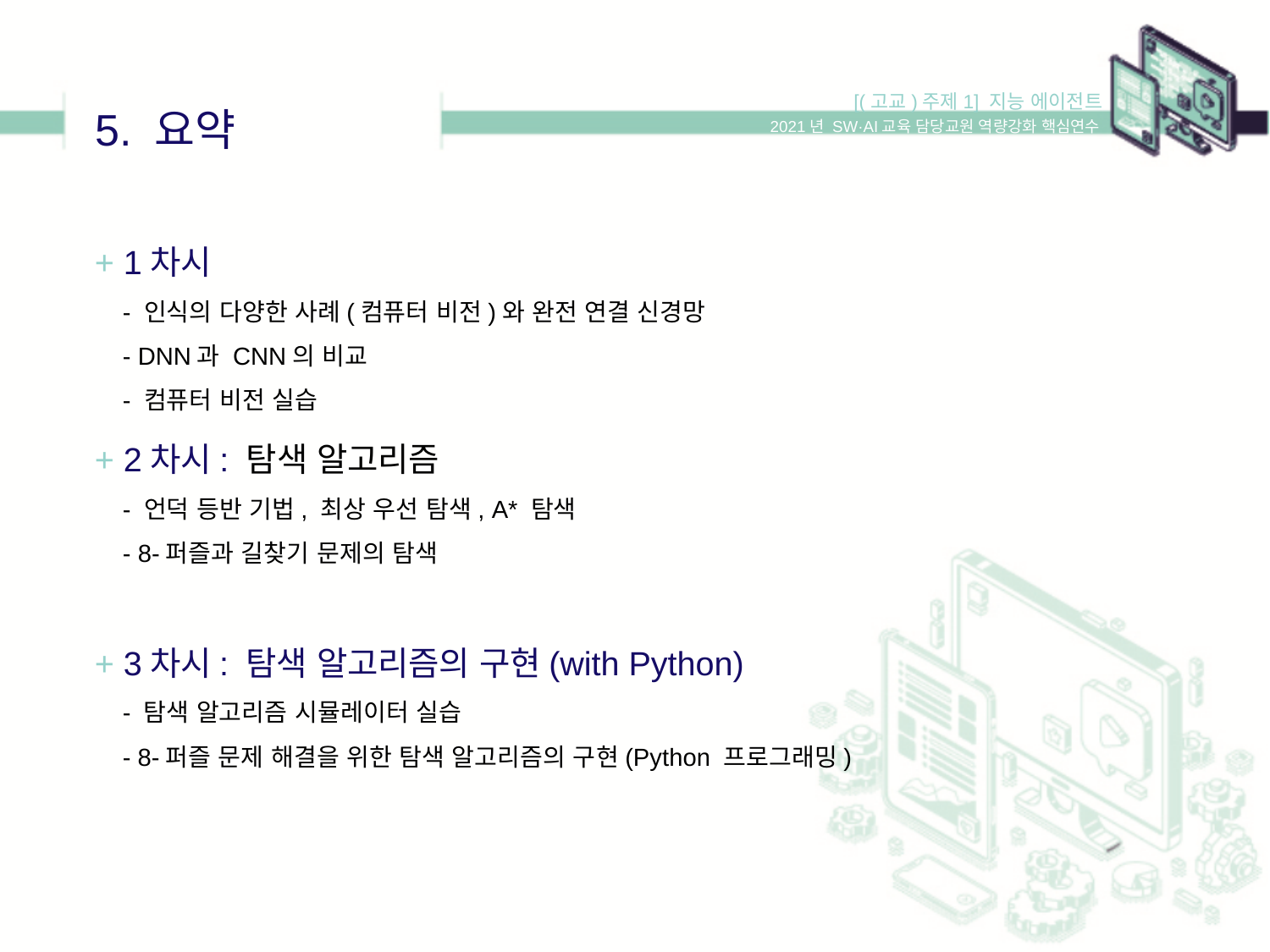

[(고교)주제1] 지능 에이전트
5. 요약
2021년 SW·AI교육 담당교원 역량강화 핵심연수
+ 1차시
    - 인식의 다양한 사례(컴퓨터 비전)와 완전 연결 신경망
    - DNN과 CNN의 비교
    - 컴퓨터 비전 실습
+ 2차시: 탐색 알고리즘
    - 언덕 등반 기법, 최상 우선 탐색, A* 탐색
    - 8-퍼즐과 길찾기 문제의 탐색
+ 3차시: 탐색 알고리즘의 구현(with Python)
    - 탐색 알고리즘 시뮬레이터 실습
    - 8-퍼즐 문제 해결을 위한 탐색 알고리즘의 구현(Python 프로그래밍)